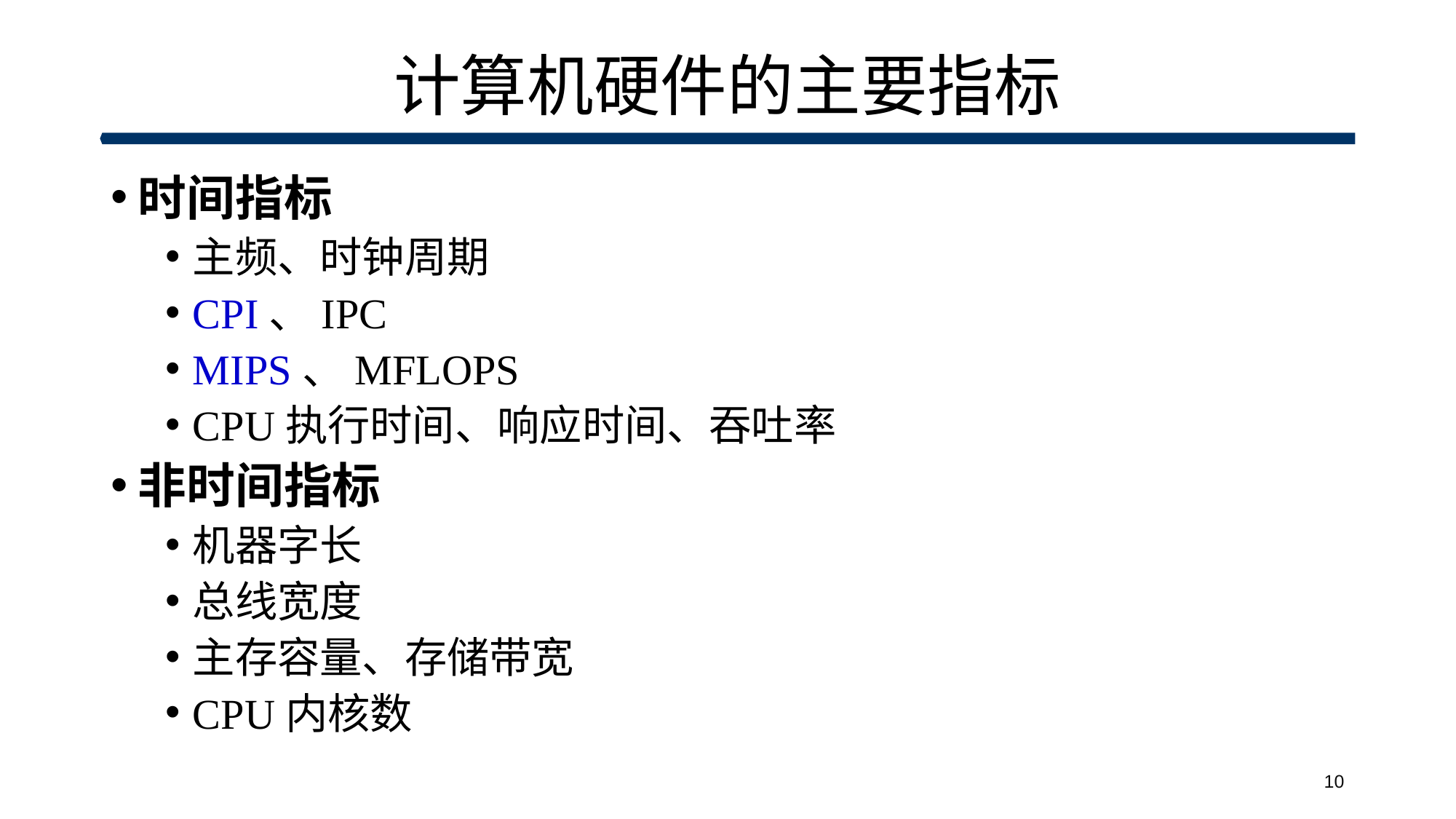

# 计算机硬件的主要指标
时间指标
主频、时钟周期
CPI、IPC
MIPS、MFLOPS
CPU执行时间、响应时间、吞吐率
非时间指标
机器字长
总线宽度
主存容量、存储带宽
CPU内核数
10